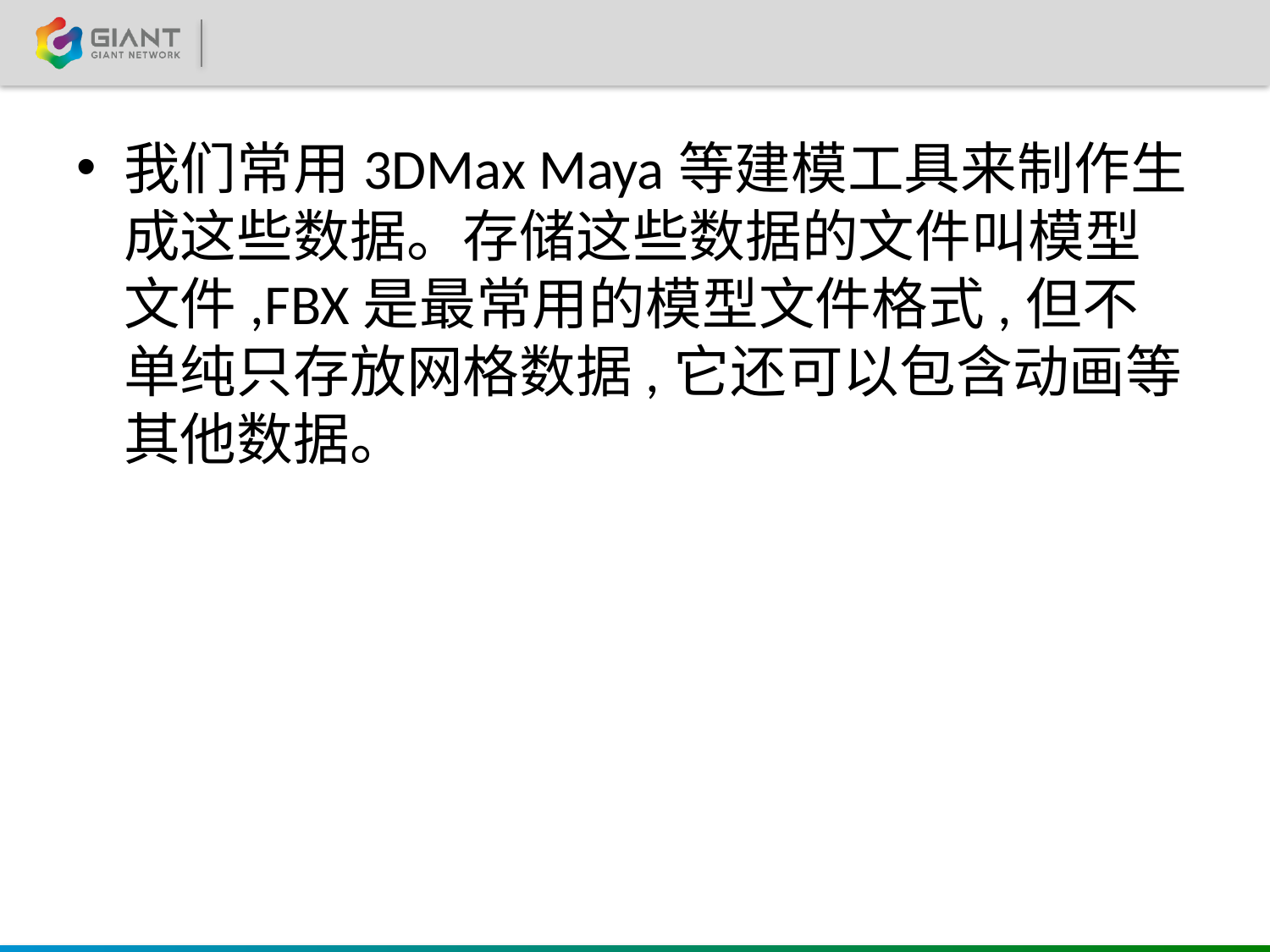

我们常用3DMax Maya等建模工具来制作生成这些数据。存储这些数据的文件叫模型文件,FBX是最常用的模型文件格式,但不单纯只存放网格数据,它还可以包含动画等其他数据。